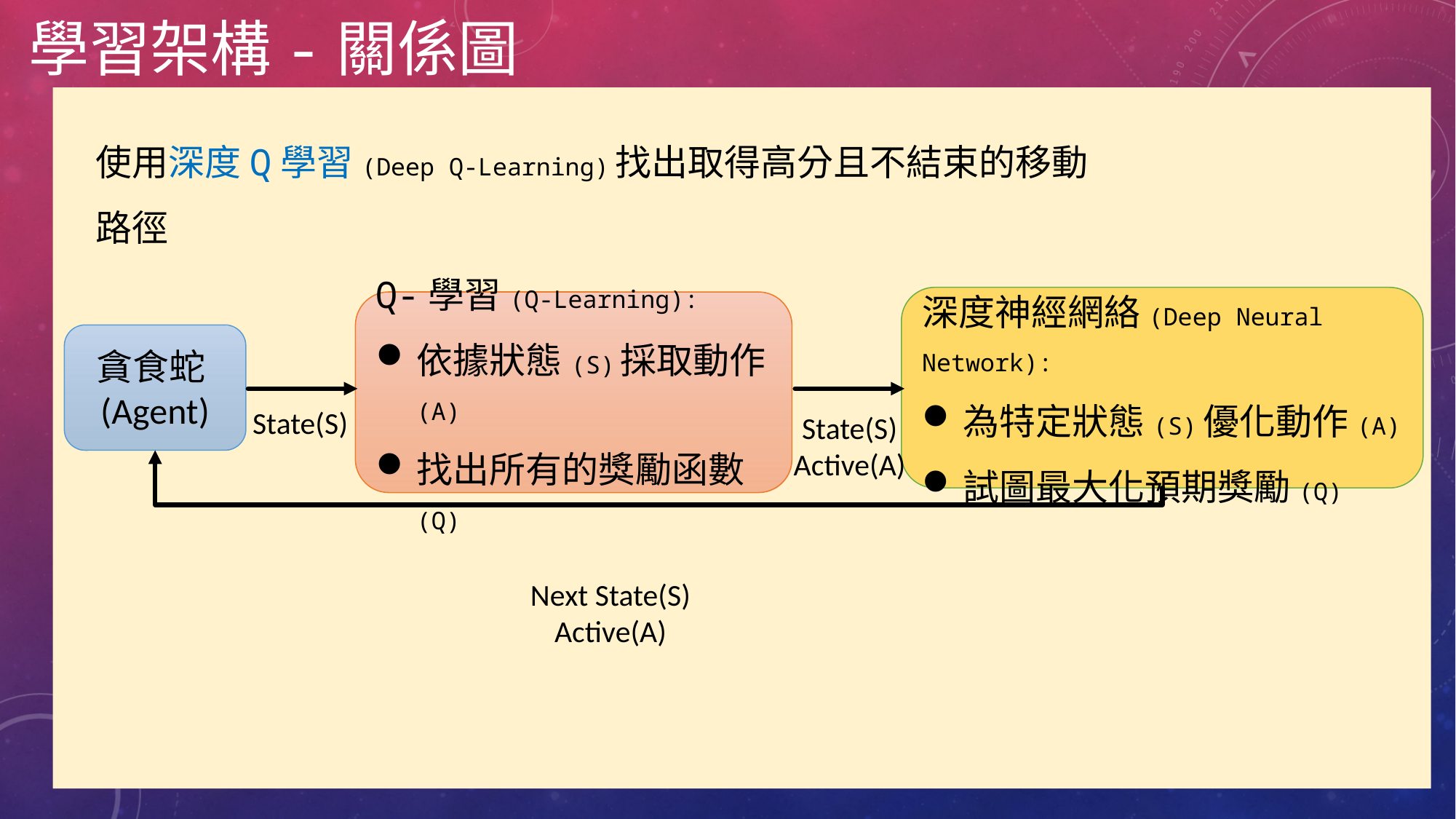

學習架構-關係圖

使用深度Q學習(Deep Q-Learning)找出取得高分且不結束的移動路徑
深度神經網絡(Deep Neural Network):
為特定狀態(S)優化動作(A)
試圖最大化預期獎勵(Q)
Q-學習(Q-Learning):
依據狀態(S)採取動作(A)
找出所有的獎勵函數(Q)
貪食蛇(Agent)
State(S)
State(S)
Active(A)
Next State(S)
Active(A)